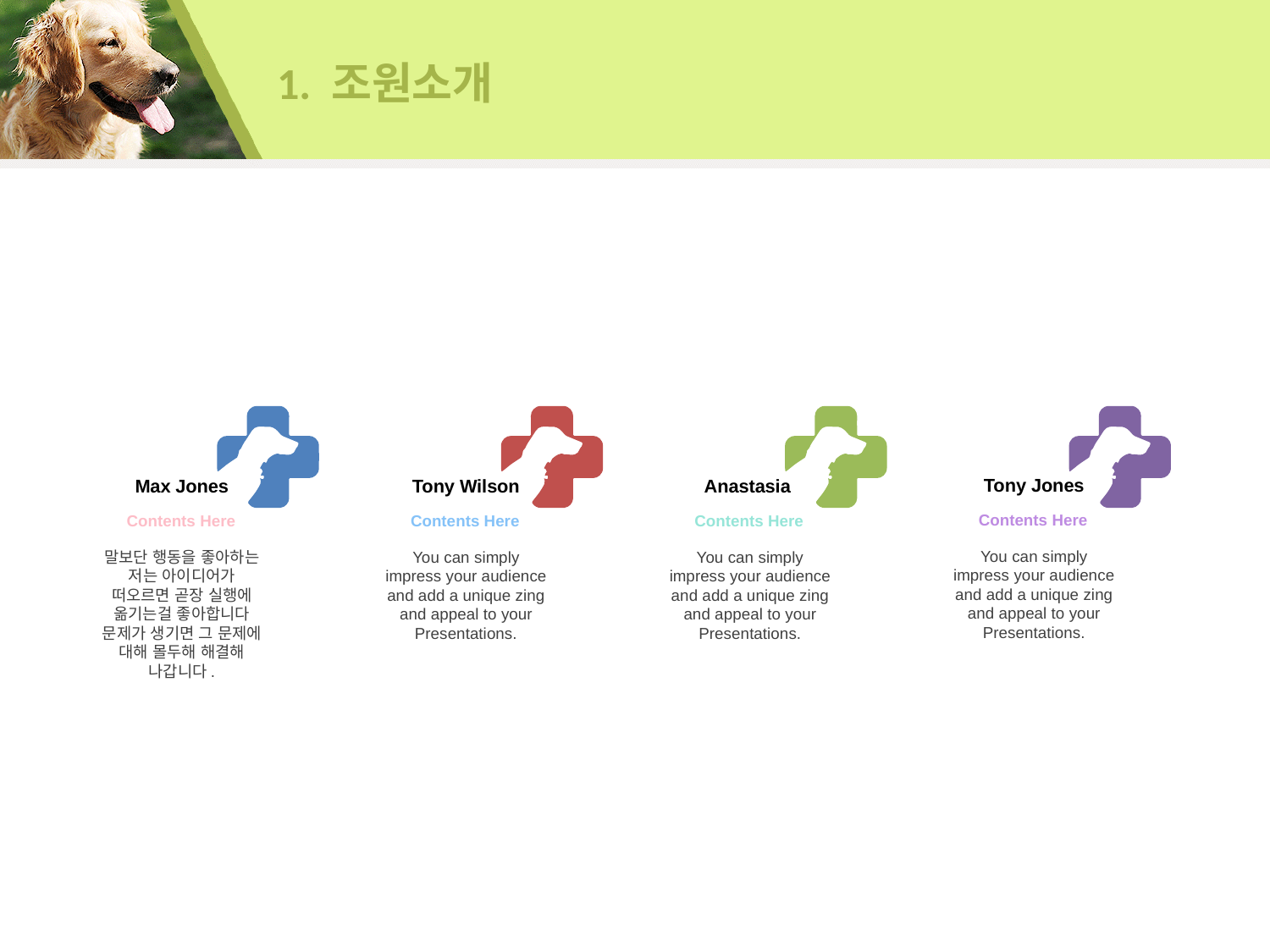

# 1. 조원소개

Tony Jones
Contents Here
You can simply impress your audience and add a unique zing and appeal to your Presentations.
Max Jones
Contents Here
말보단 행동을 좋아하는 저는 아이디어가 떠오르면 곧장 실행에 옮기는걸 좋아합니다 문제가 생기면 그 문제에 대해 몰두해 해결해 나갑니다.
Tony Wilson
Contents Here
You can simply impress your audience and add a unique zing and appeal to your Presentations.
Anastasia
Contents Here
You can simply impress your audience and add a unique zing and appeal to your Presentations.